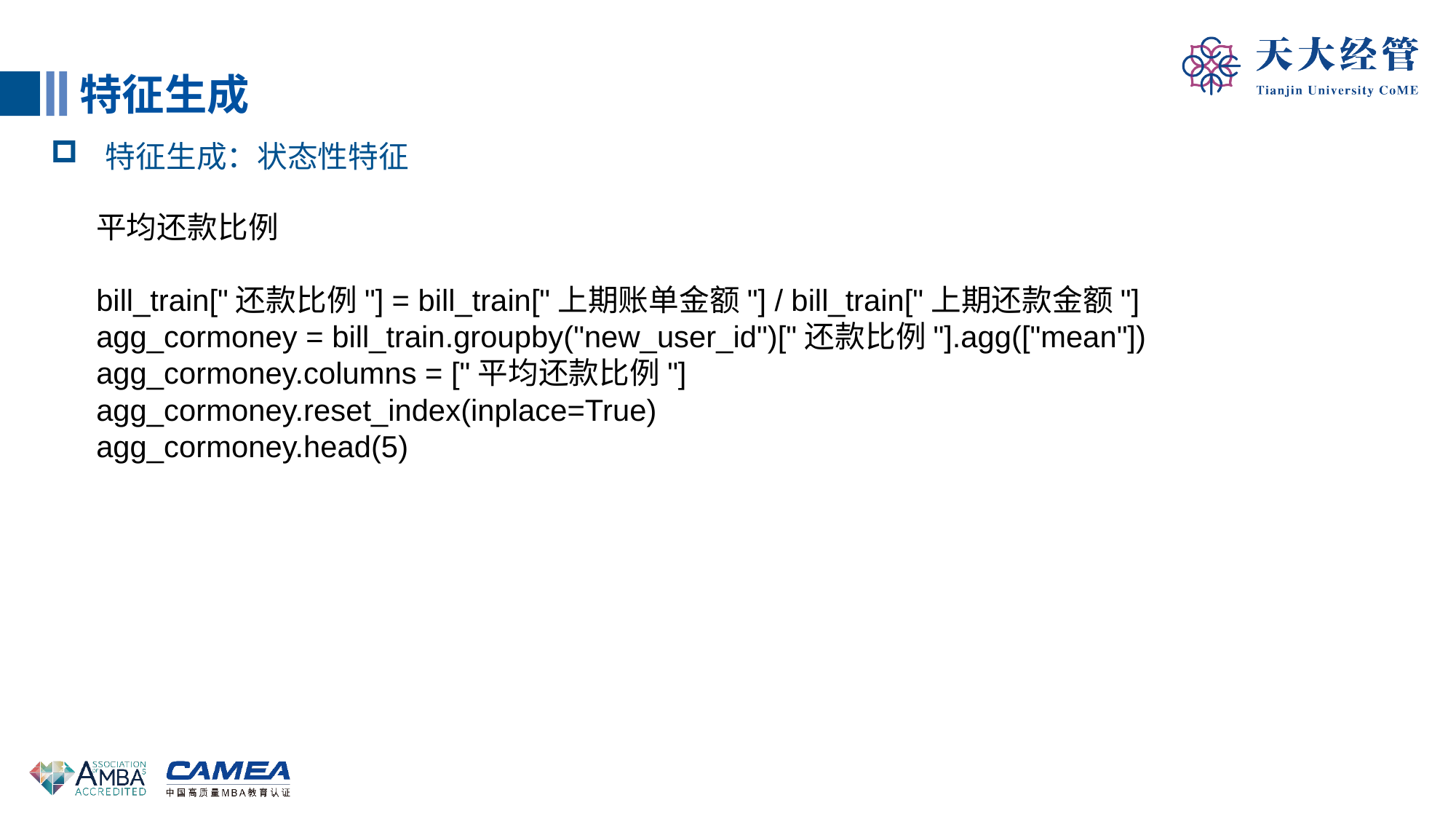

特征生成

特征生成：状态性特征
平均还款比例

bill_train["还款比例"] = bill_train["上期账单金额"] / bill_train["上期还款金额"]
agg_cormoney = bill_train.groupby("new_user_id")["还款比例"].agg(["mean"])
agg_cormoney.columns = ["平均还款比例"]
agg_cormoney.reset_index(inplace=True)
agg_cormoney.head(5)